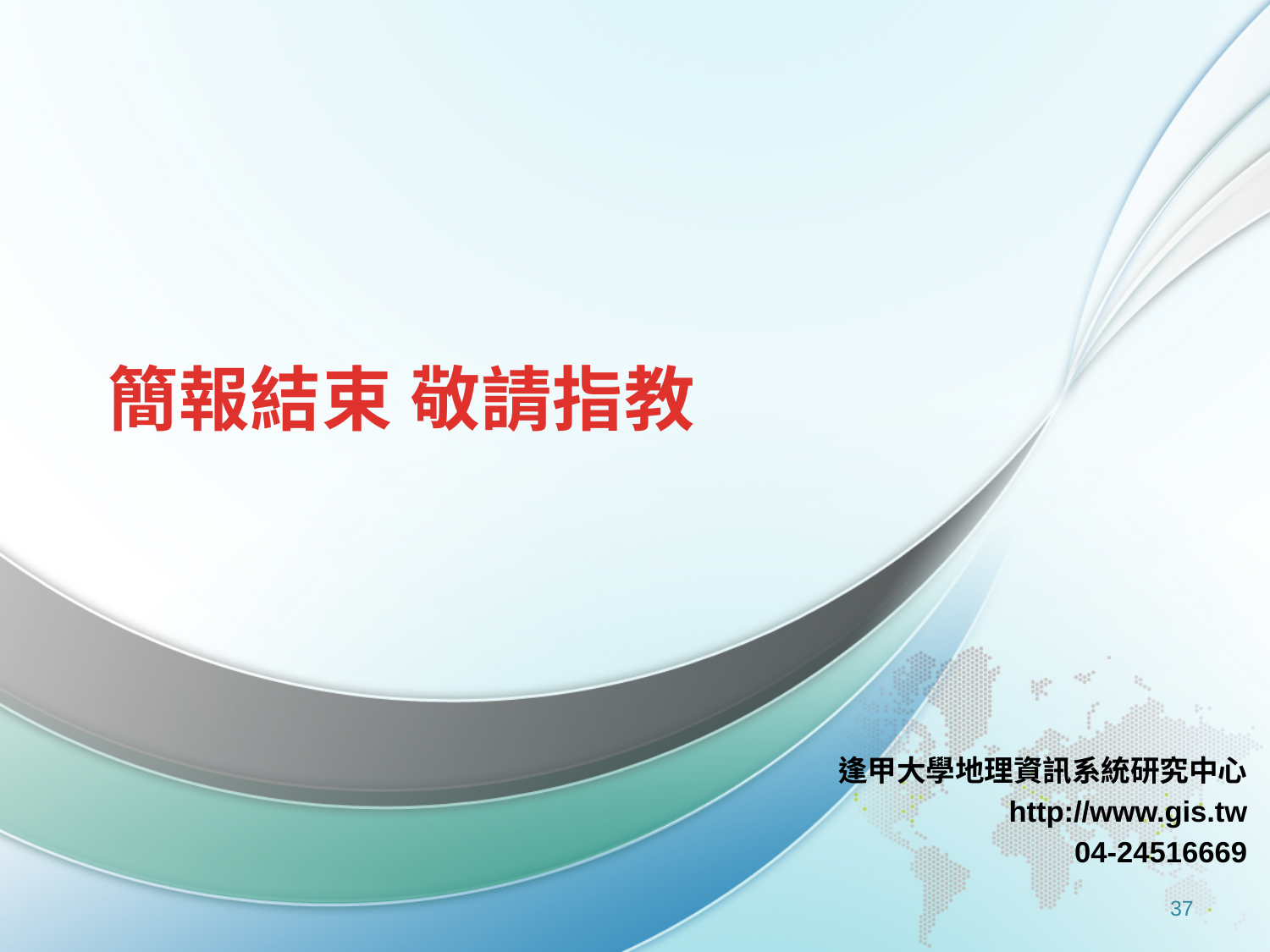

# 簡報結束 敬請指教
逢甲大學地理資訊系統研究中心
http://www.gis.tw
04-24516669
37